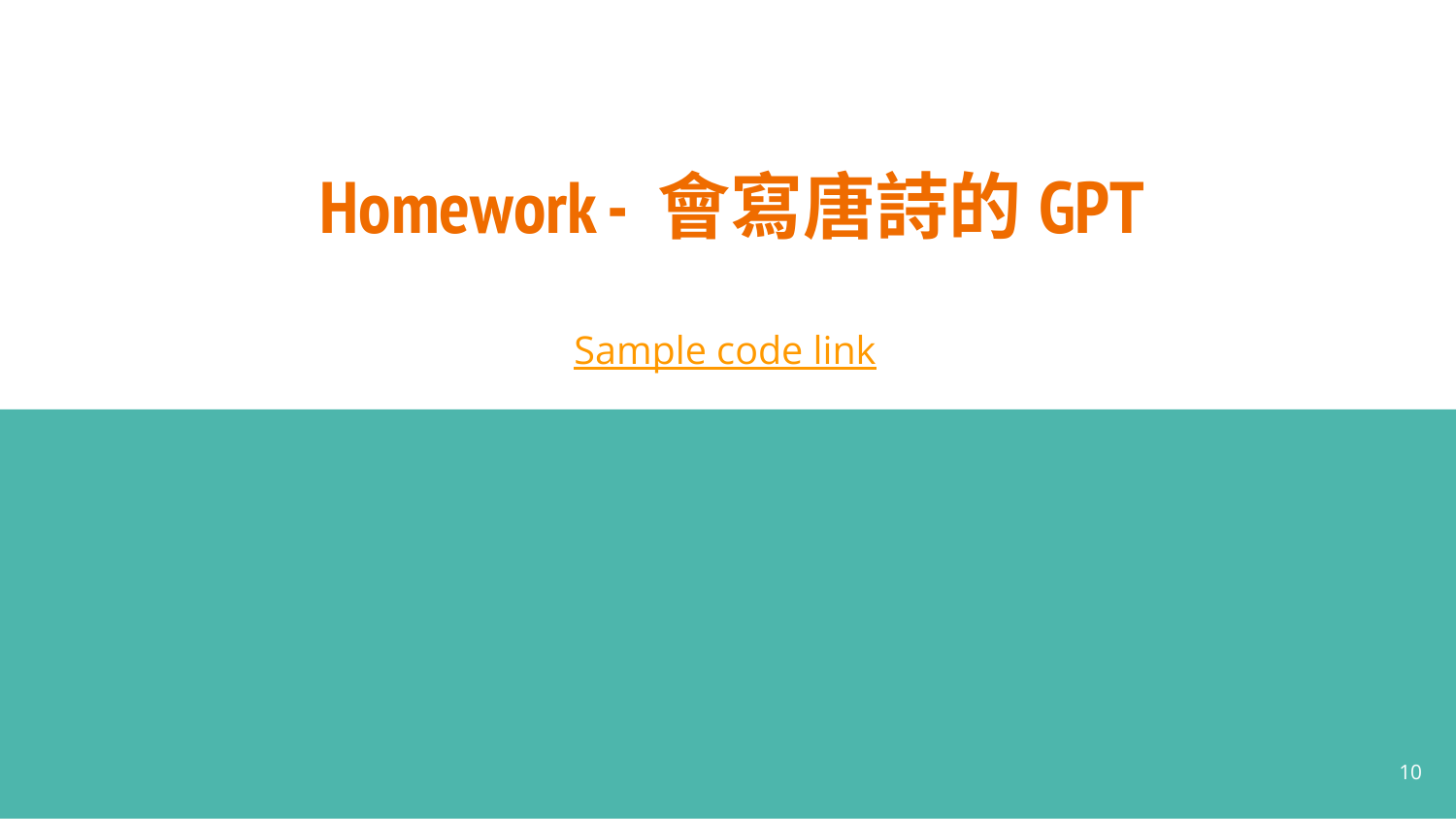

# Homework - 會寫唐詩的GPT
Sample code link
10